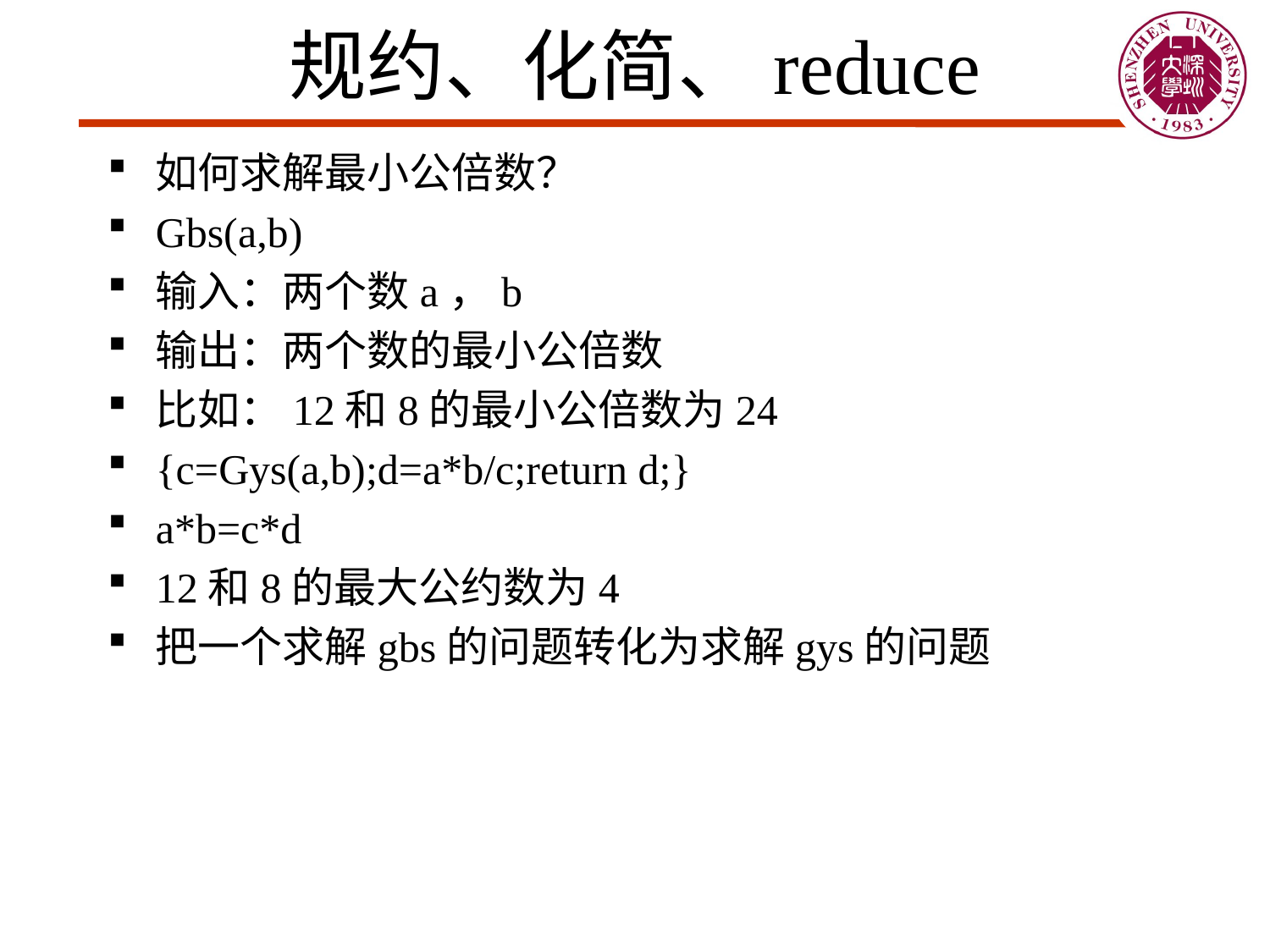

# 规约、化简、reduce
如何求解最小公倍数？
Gbs(a,b)
输入：两个数a，b
输出：两个数的最小公倍数
比如：12和8的最小公倍数为24
{c=Gys(a,b);d=a*b/c;return d;}
a*b=c*d
12和8的最大公约数为4
把一个求解gbs的问题转化为求解gys的问题